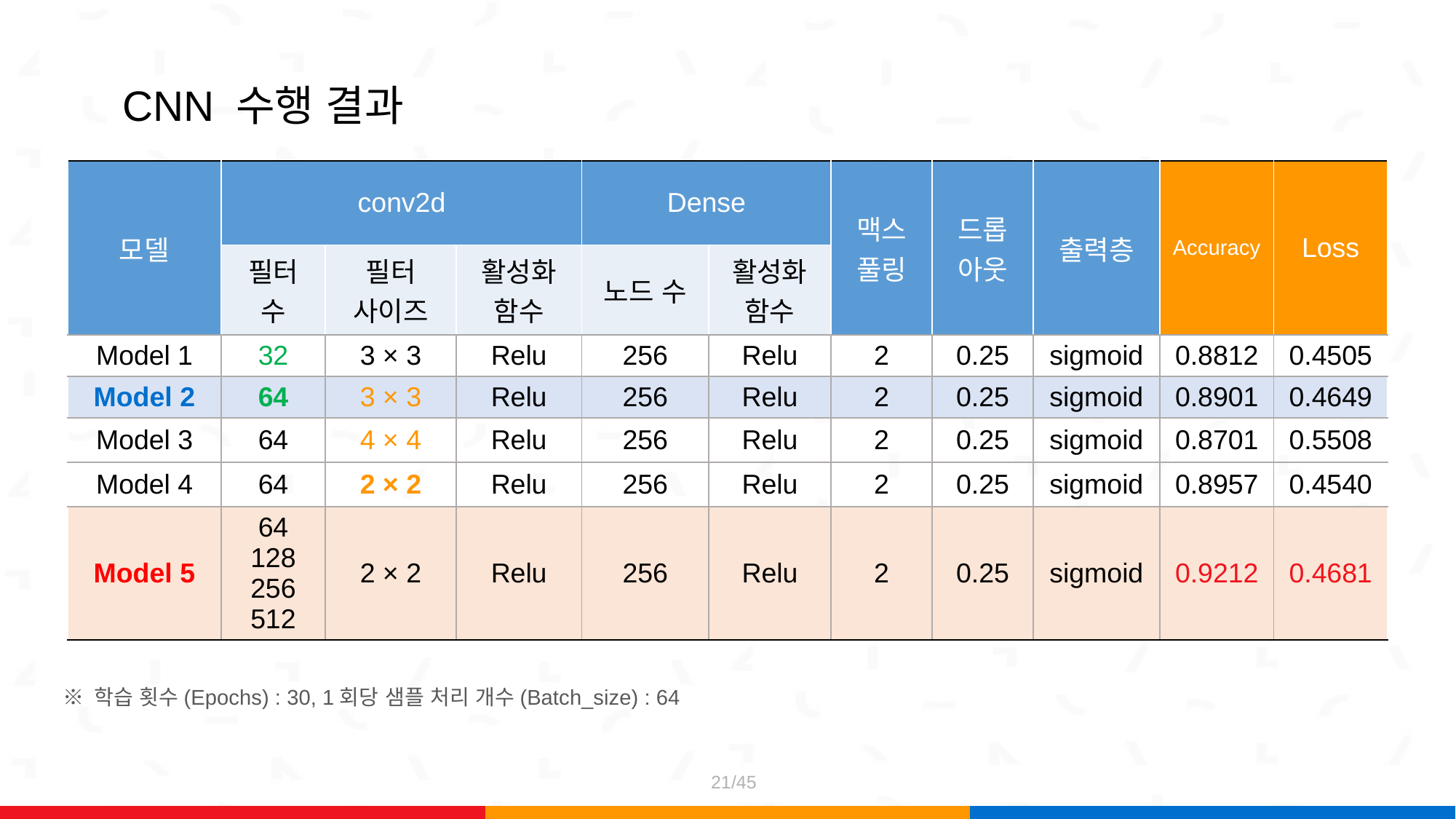

# CNN 수행 결과
| 모델 | conv2d | 필터 사이즈 | 활성화 함수 | Dense |  | 맥스 풀링 | 드롭 아웃 | 출력층 | Accuracy | Loss |
| --- | --- | --- | --- | --- | --- | --- | --- | --- | --- | --- |
|  | 필터 수 | 필터 사이즈 | 활성화 함수 | 노드 수 | 활성화 함수 |  |  |  |  |  |
| Model 1 | 32 | 3 × 3 | Relu | 256 | Relu | 2 | 0.25 | sigmoid | 0.8812 | 0.4505 |
| Model 2 | 64 | 3 × 3 | Relu | 256 | Relu | 2 | 0.25 | sigmoid | 0.8901 | 0.4649 |
| Model 3 | 64 | 4 × 4 | Relu | 256 | Relu | 2 | 0.25 | sigmoid | 0.8701 | 0.5508 |
| Model 4 | 64 | 2 × 2 | Relu | 256 | Relu | 2 | 0.25 | sigmoid | 0.8957 | 0.4540 |
| Model 5 | 64 128 256 512 | 2 × 2 | Relu | 256 | Relu | 2 | 0.25 | sigmoid | 0.9212 | 0.4681 |
※ 학습 횟수(Epochs) : 30, 1회당 샘플 처리 개수(Batch_size) : 64
21/45